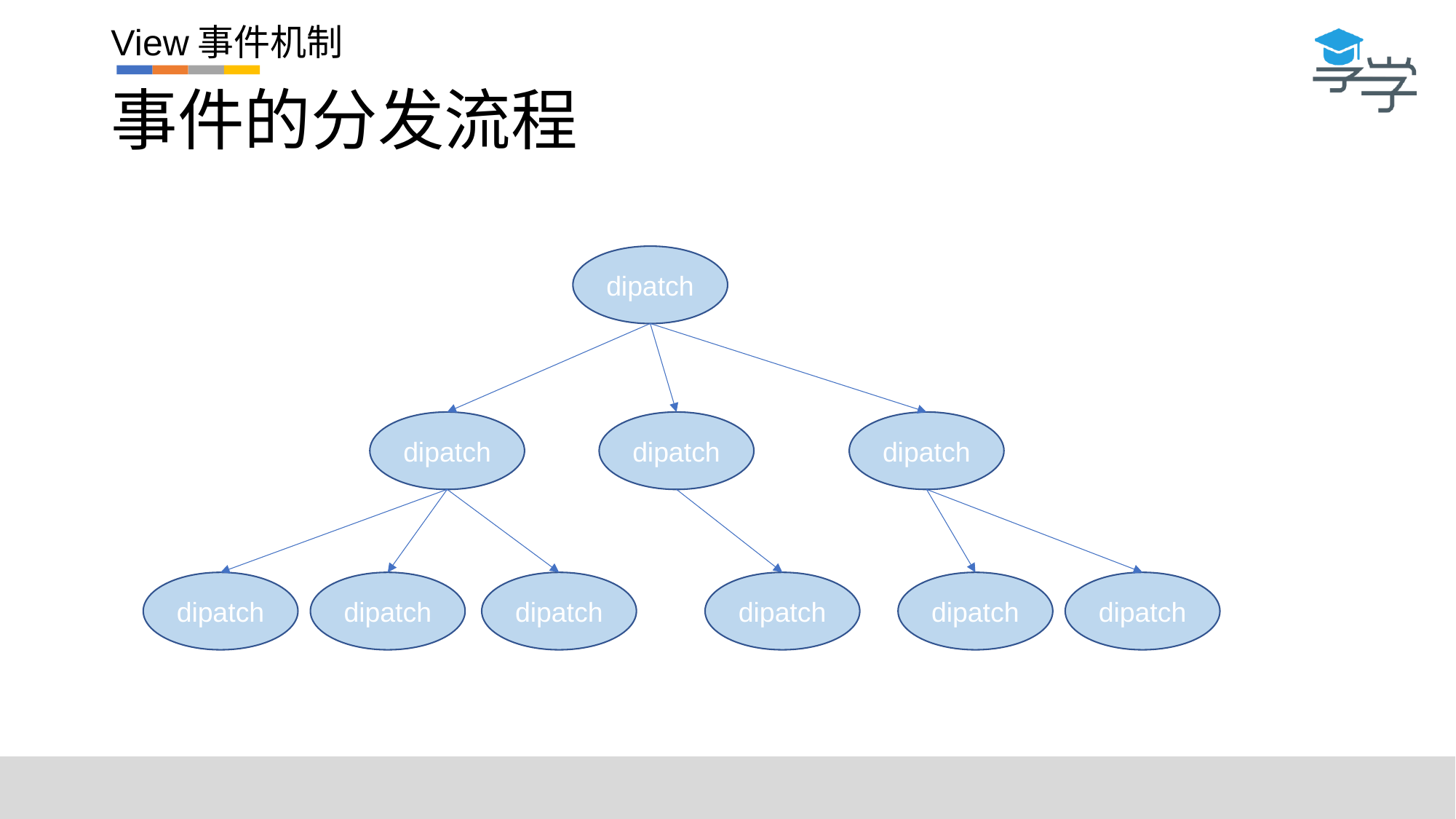

# 事件的分发流程
View事件机制

dipatch
dipatch
dipatch
dipatch
dipatch
dipatch
dipatch
dipatch
dipatch
dipatch